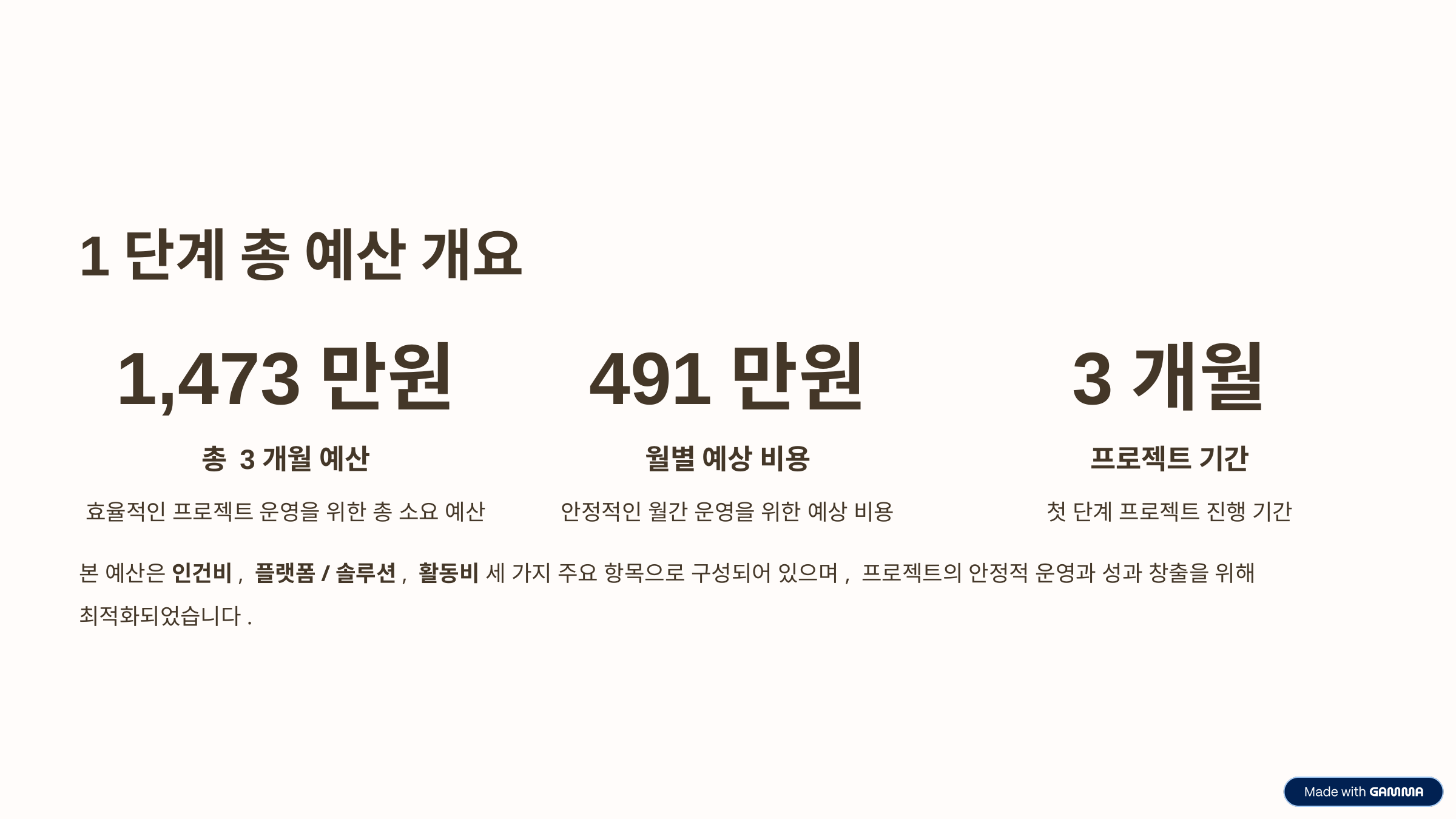

1단계 총 예산 개요
1,473만원
491만원
3개월
총 3개월 예산
월별 예상 비용
프로젝트 기간
효율적인 프로젝트 운영을 위한 총 소요 예산
안정적인 월간 운영을 위한 예상 비용
첫 단계 프로젝트 진행 기간
본 예산은 인건비, 플랫폼/솔루션, 활동비 세 가지 주요 항목으로 구성되어 있으며, 프로젝트의 안정적 운영과 성과 창출을 위해 최적화되었습니다.